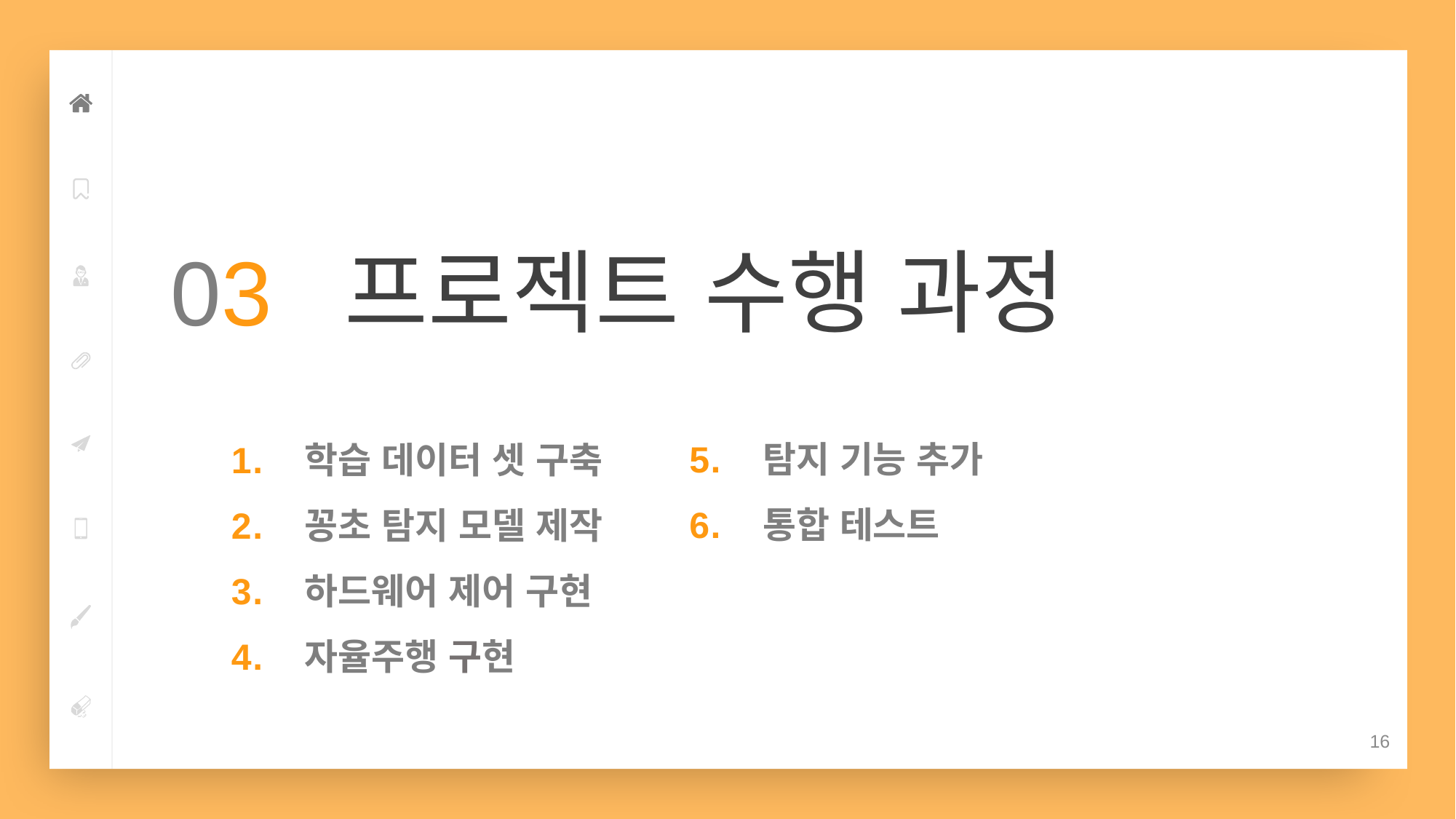

03  프로젝트 수행 과정
 학습 데이터 셋 구축
 꽁초 탐지 모델 제작
 하드웨어 제어 구현
 자율주행 구현
 탐지 기능 추가
 통합 테스트
16